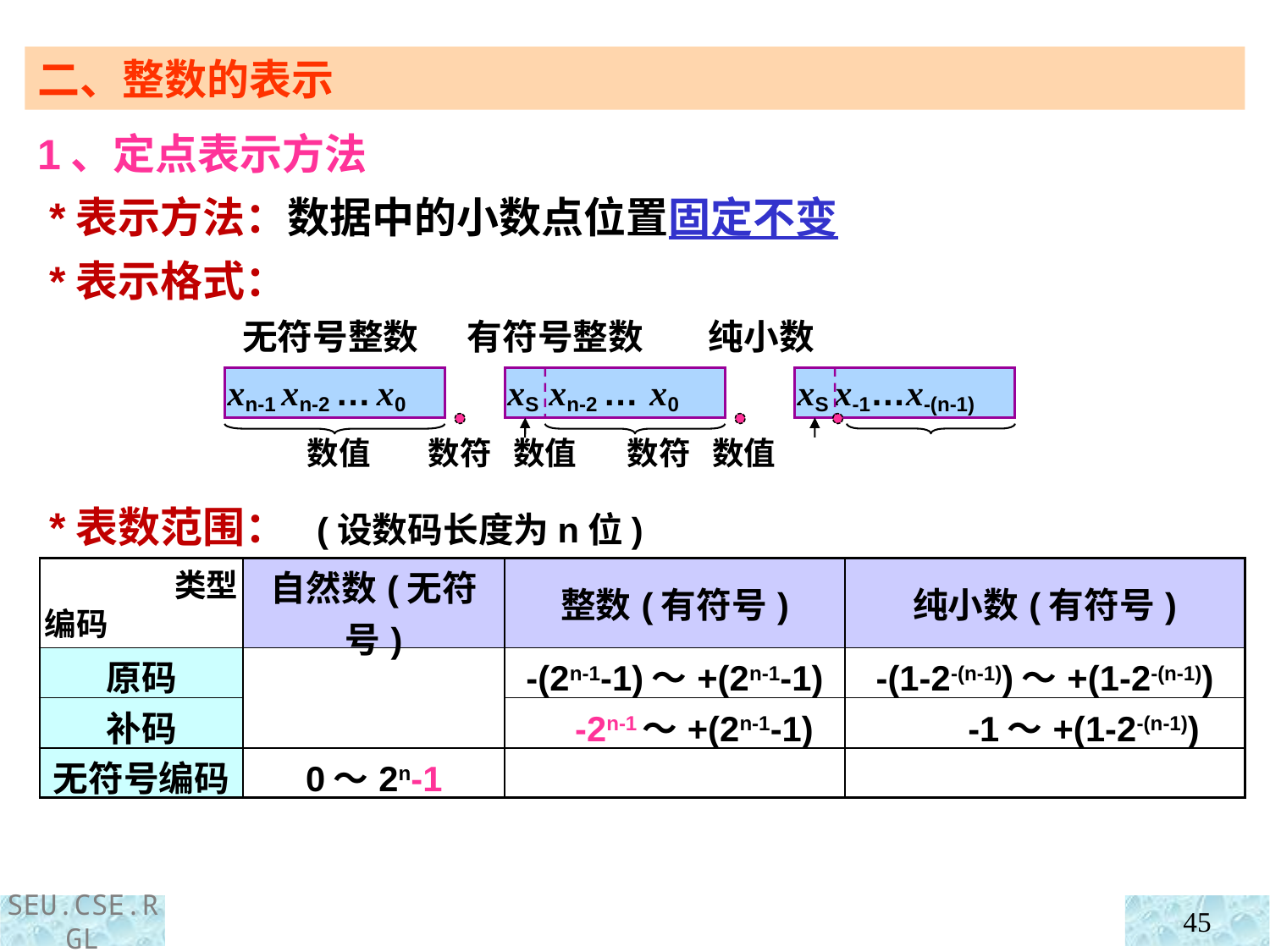

二、整数的表示
1、定点表示方法
 *表示方法：数据中的小数点位置固定不变
 *表示格式：
  无符号整数      有符号整数        纯小数

xn-1 xn-2 … x0
xS xn-2 …  x0

xS x-1…x-(n-1)

数值        数符   数值       数符   数值
 *表数范围：  (设数码长度为n位)
| 类型 编码 | 自然数(无符号) | 整数(有符号) | 纯小数(有符号) |
| --- | --- | --- | --- |
| 原码 |  | -(2n-1-1)～+(2n-1-1) | -(1-2-(n-1))～+(1-2-(n-1)) |
| 补码 |  | -2n-1～+(2n-1-1) | -1～+(1-2-(n-1)) |
| 无符号编码 | 0～2n-1 |  |  |
45